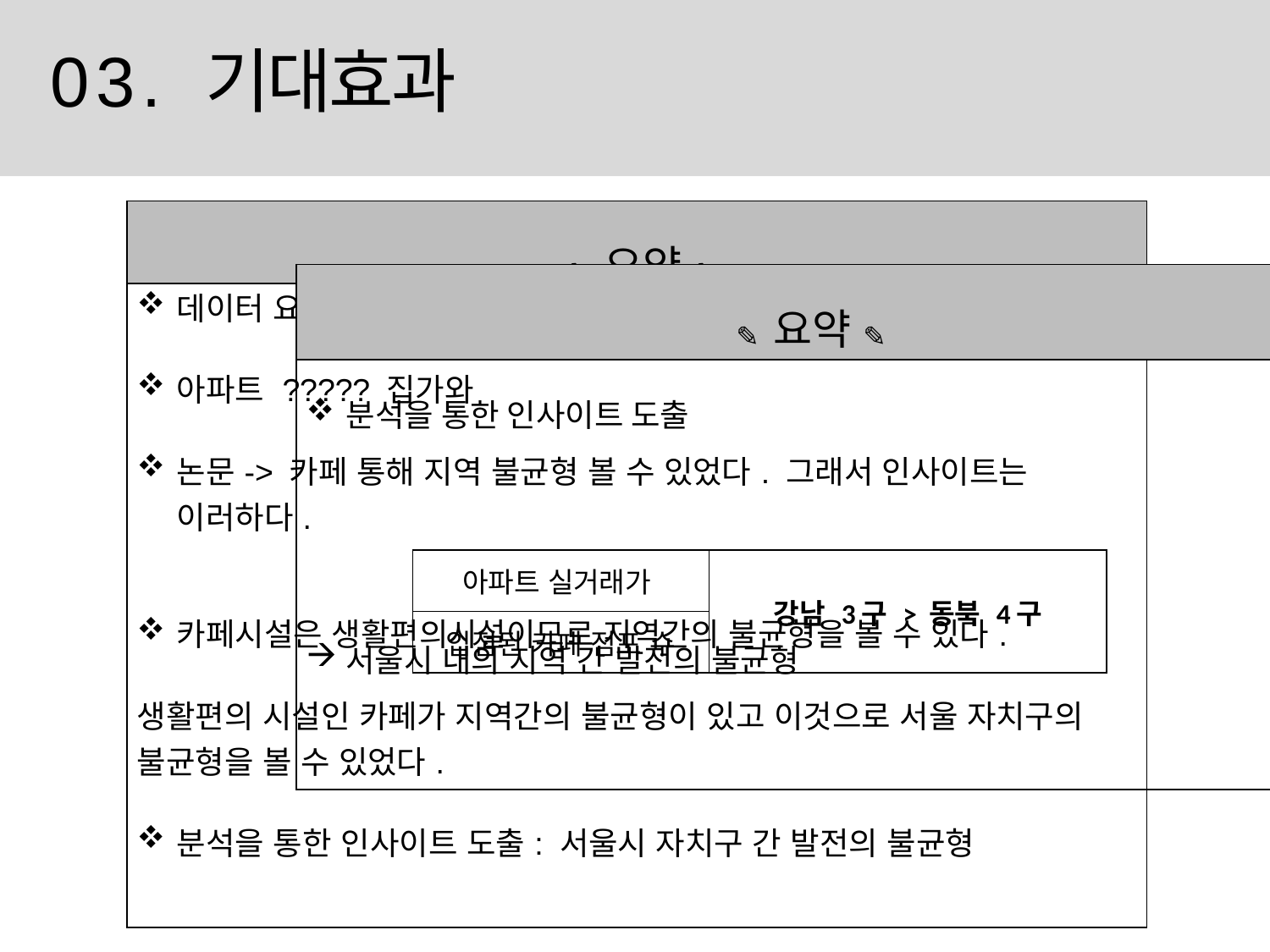

# 03. 기대효과
| ✎ 요약 ✎ |
| --- |
| 데이터 요약 아파트 ????? 집가와 논문-> 카페 통해 지역 불균형 볼 수 있었다. 그래서 인사이트는 이러하다. 카페시설은 생활편의시설이므로 지역간의 불균형을 볼 수 있다. 생활편의 시설인 카페가 지역간의 불균형이 있고 이것으로 서울 자치구의 불균형을 볼 수 있었다. 분석을 통한 인사이트 도출: 서울시 자치구 간 발전의 불균형 |
| ✎ 요약 ✎ |
| --- |
| 분석을 통한 인사이트 도출 서울시 내의 지역 간 발전의 불균형 |
| 아파트 실거래가 | 강남 3구 > 동북 4구 |
| --- | --- |
| 입점된 카페 점포 수 |  |